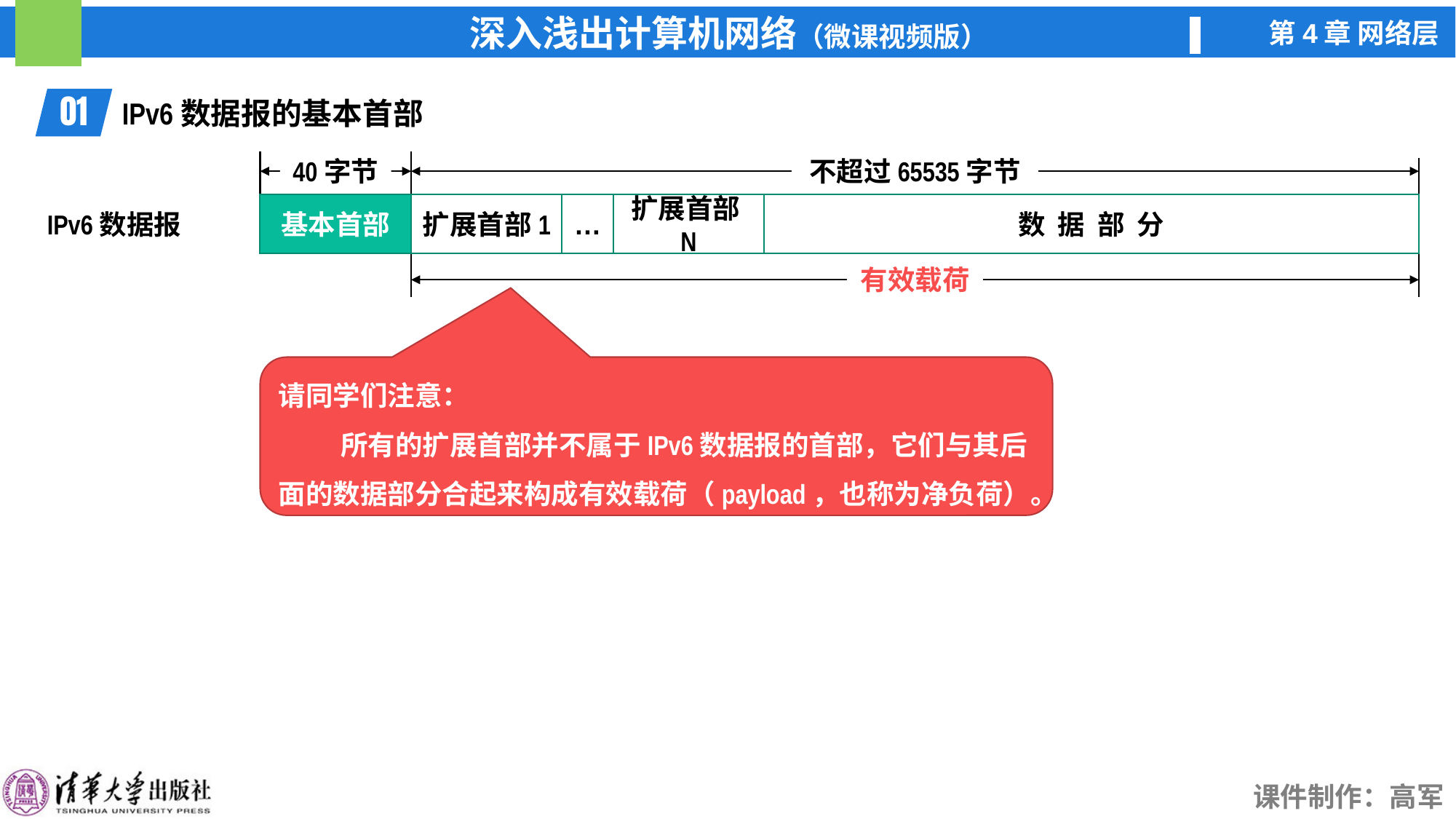

01
IPv6数据报的基本首部
40字节
不超过65535字节
基本首部
有  效  载  荷
IPv6数据报
扩展首部1
扩展首部N
…
数  据  部  分
有效载荷
请同学们注意：
         所有的扩展首部并不属于IPv6数据报的首部，它们与其后面的数据部分合起来构成有效载荷（payload，也称为净负荷）。